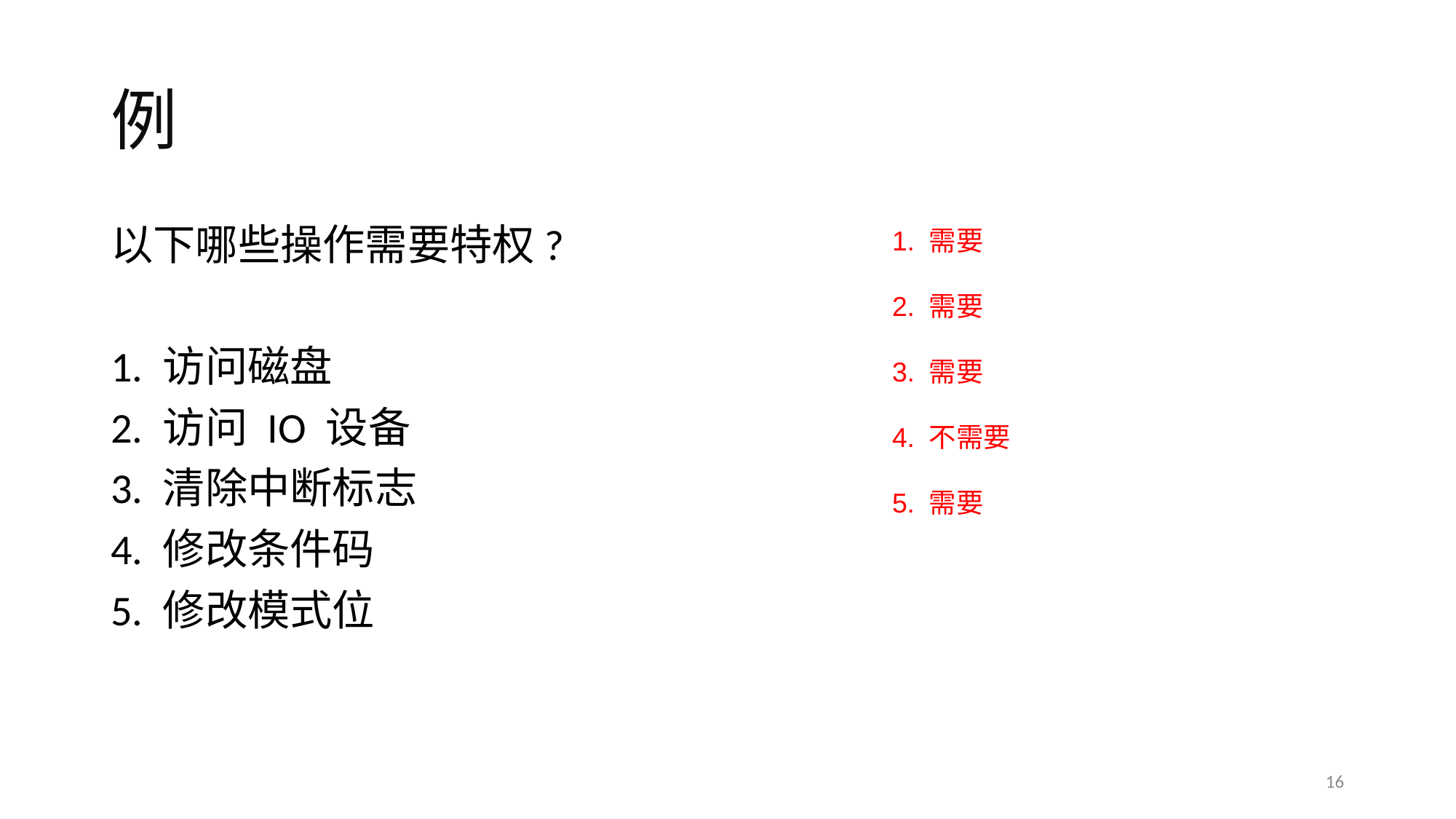

# 例
以下哪些操作需要特权?

1. 访问磁盘
2. 访问 IO 设备
3. 清除中断标志
4. 修改条件码
5. 修改模式位

1. 需要

2. 需要

3. 需要

4. 不需要

5. 需要
16